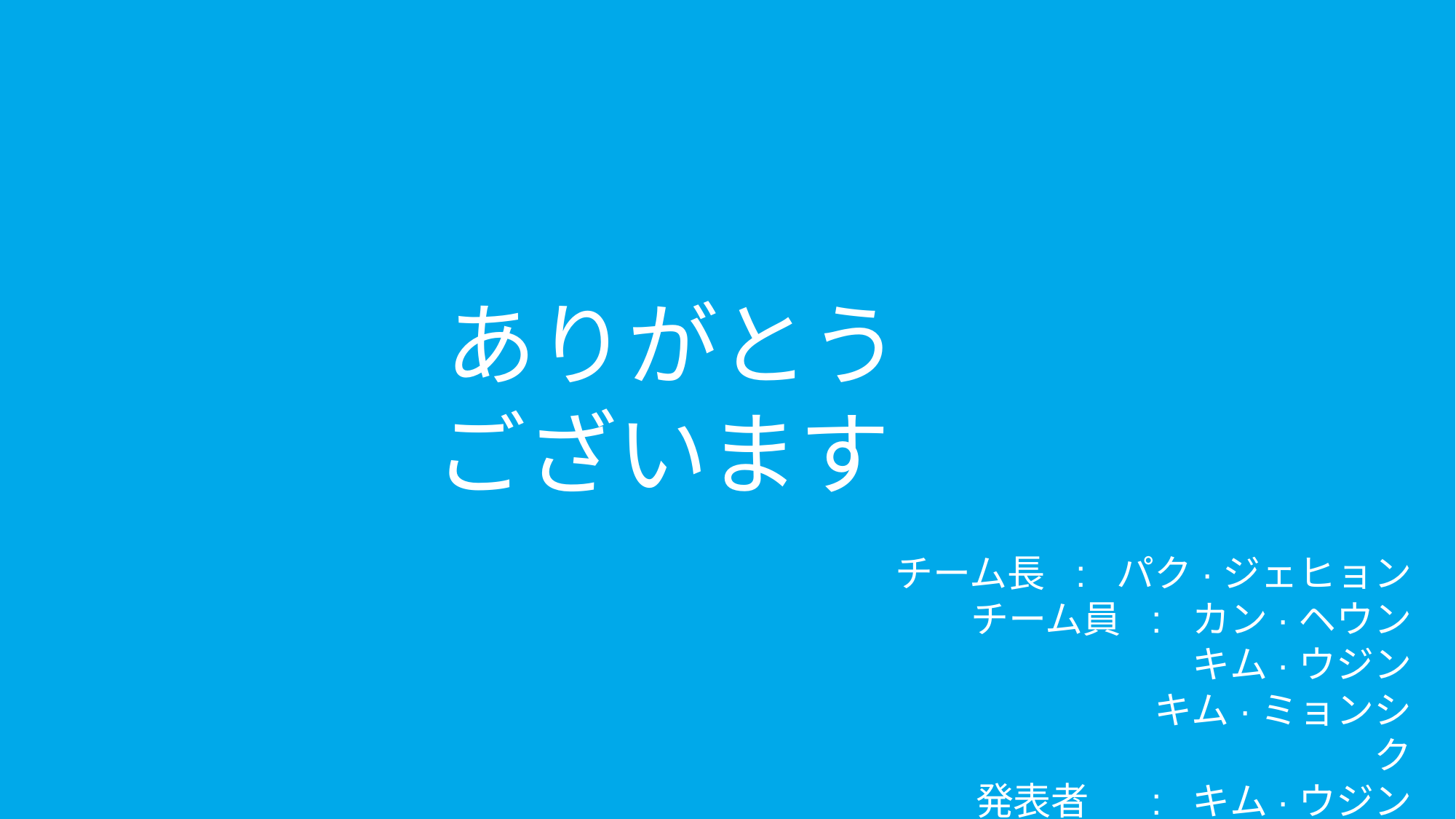

ありがとう
ございます

チーム長  :  パク·ジェヒョン
チーム員  :  カン·ヘウン
                       キム·ウジン
                       キム·ミョンシク
 発表者     :  キム·ウジン